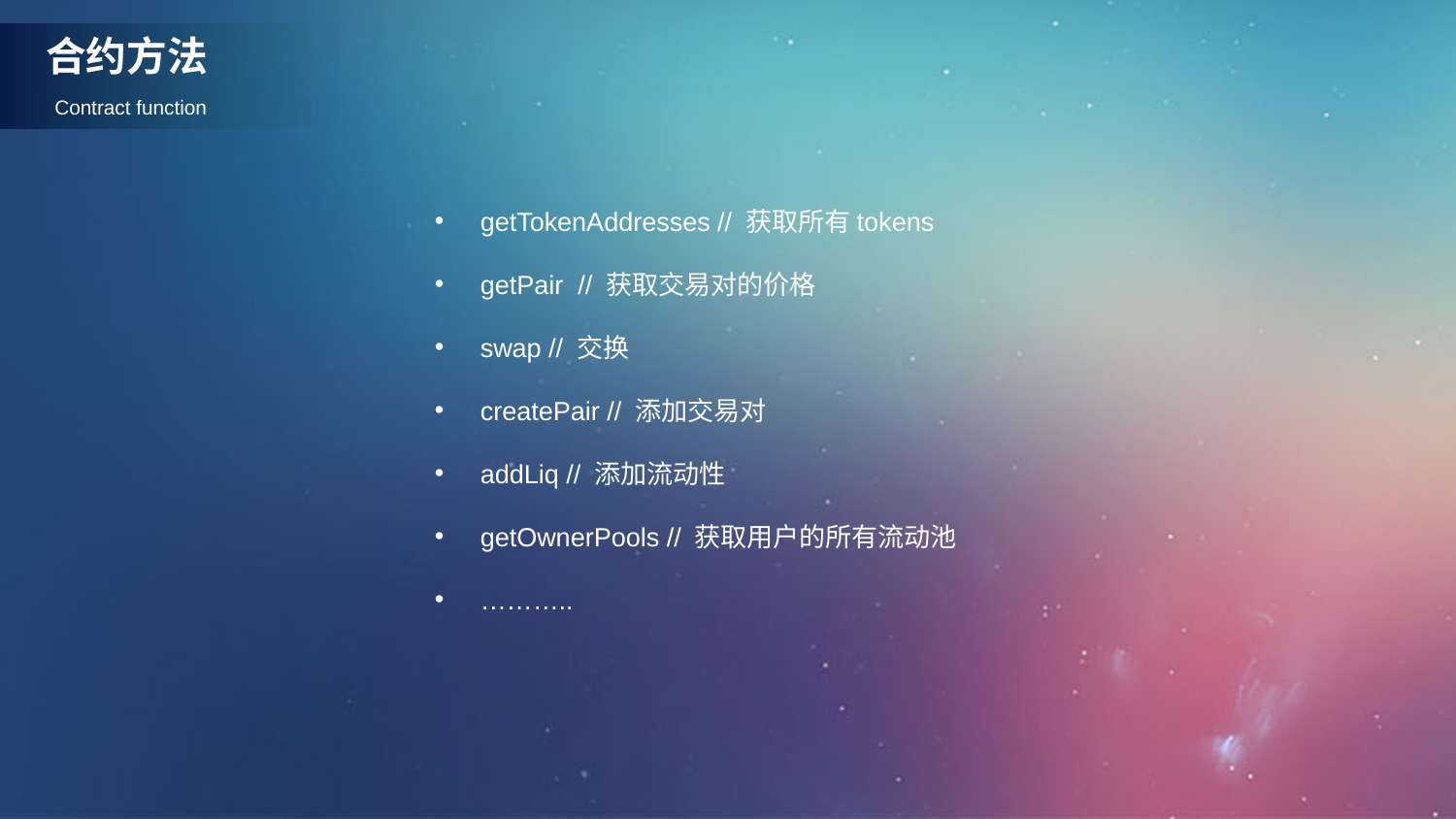

合约方法
Contract function
getTokenAddresses // 获取所有tokens
getPair  // 获取交易对的价格
swap // 交换
createPair // 添加交易对
addLiq // 添加流动性
getOwnerPools // 获取用户的所有流动池
………..